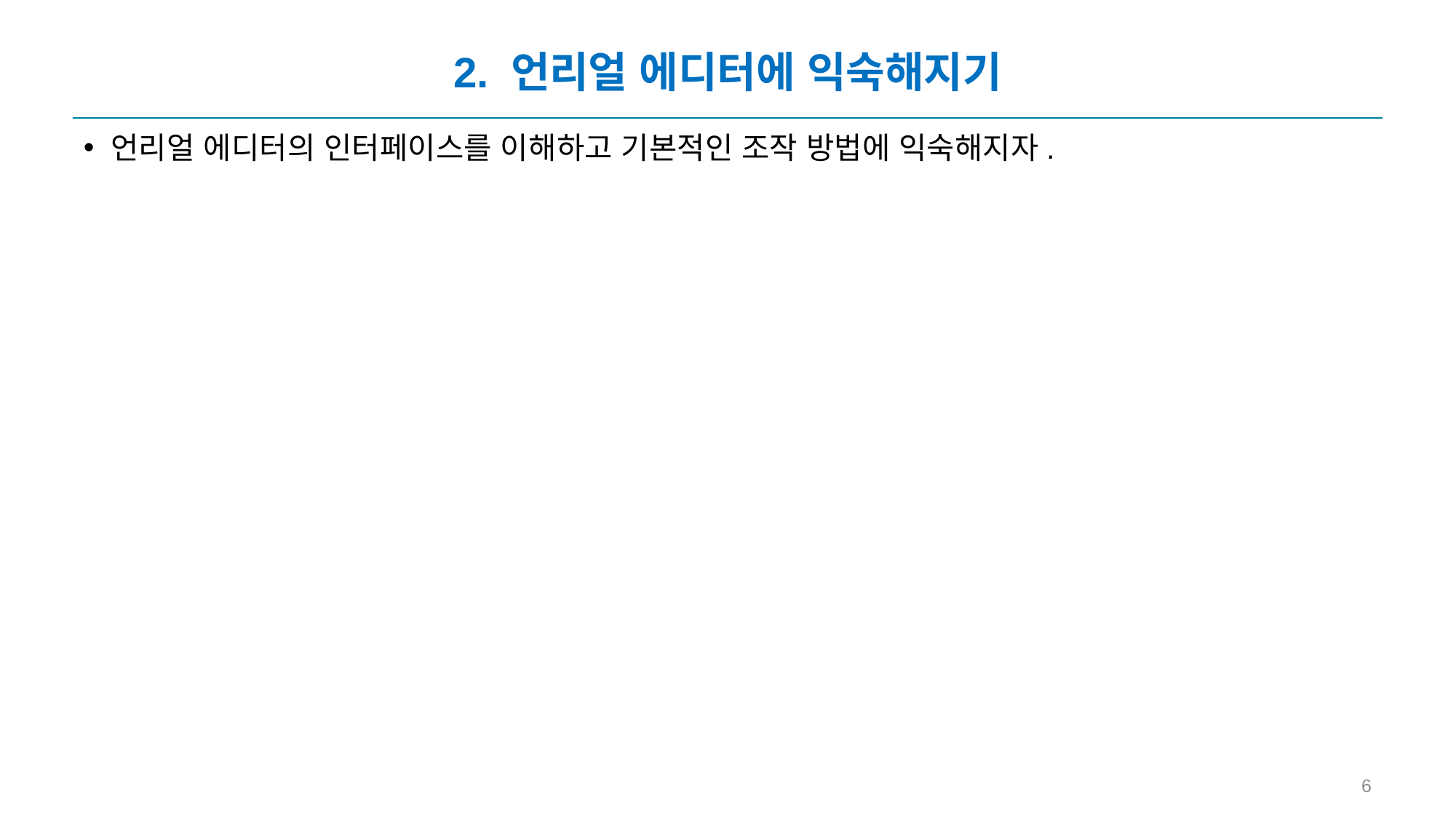

# 2. 언리얼 에디터에 익숙해지기
언리얼 에디터의 인터페이스를 이해하고 기본적인 조작 방법에 익숙해지자.

6